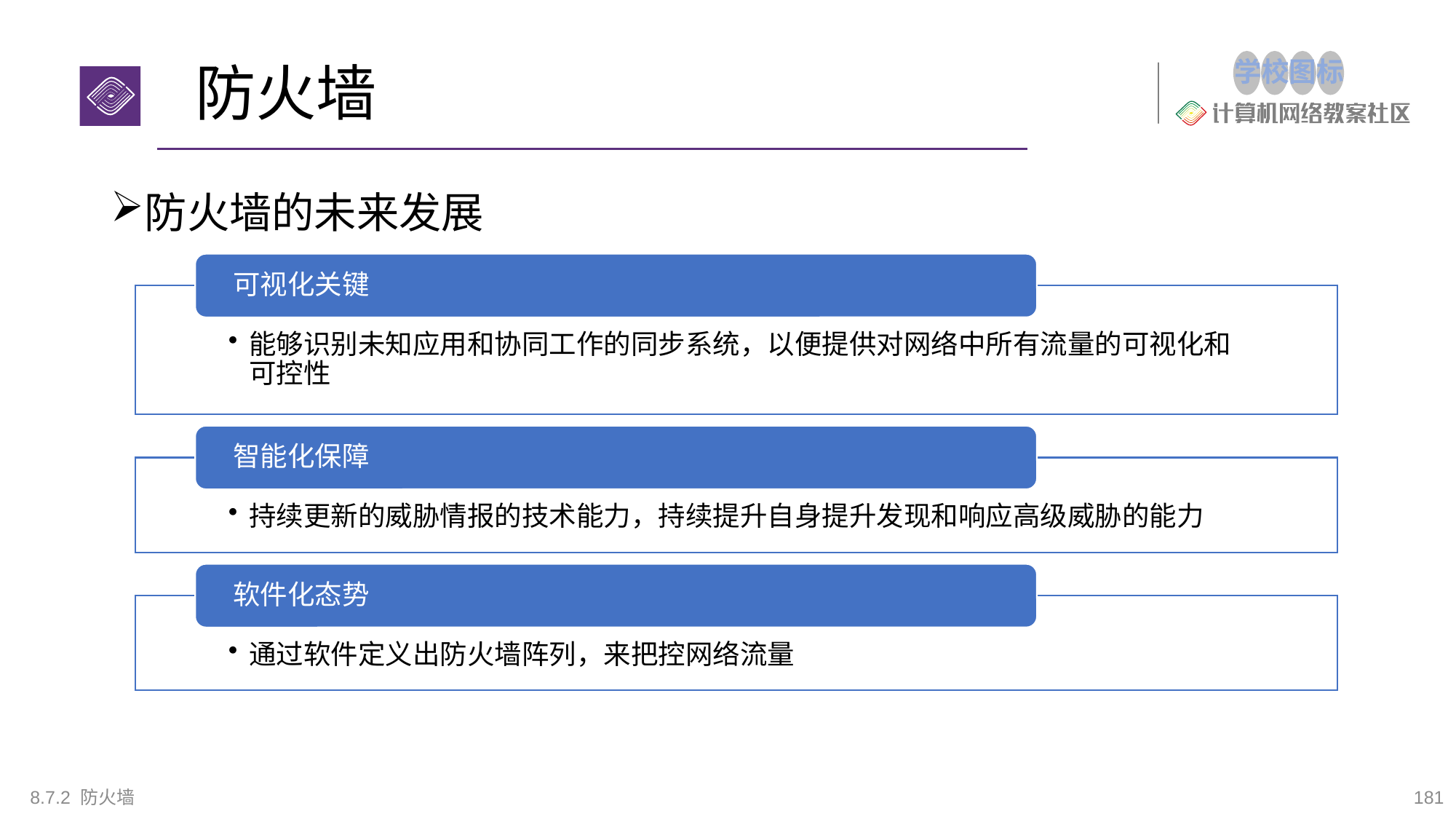

# 防火墙
防火墙的未来发展

能够识别未知应用和协同工作的同步系统，以便提供对网络中所有流量的可视化和可控性
可视化关键
持续更新的威胁情报的技术能力，持续提升自身提升发现和响应高级威胁的能力
智能化保障
通过软件定义出防火墙阵列，来把控网络流量
软件化态势
181
8.7.2 防火墙